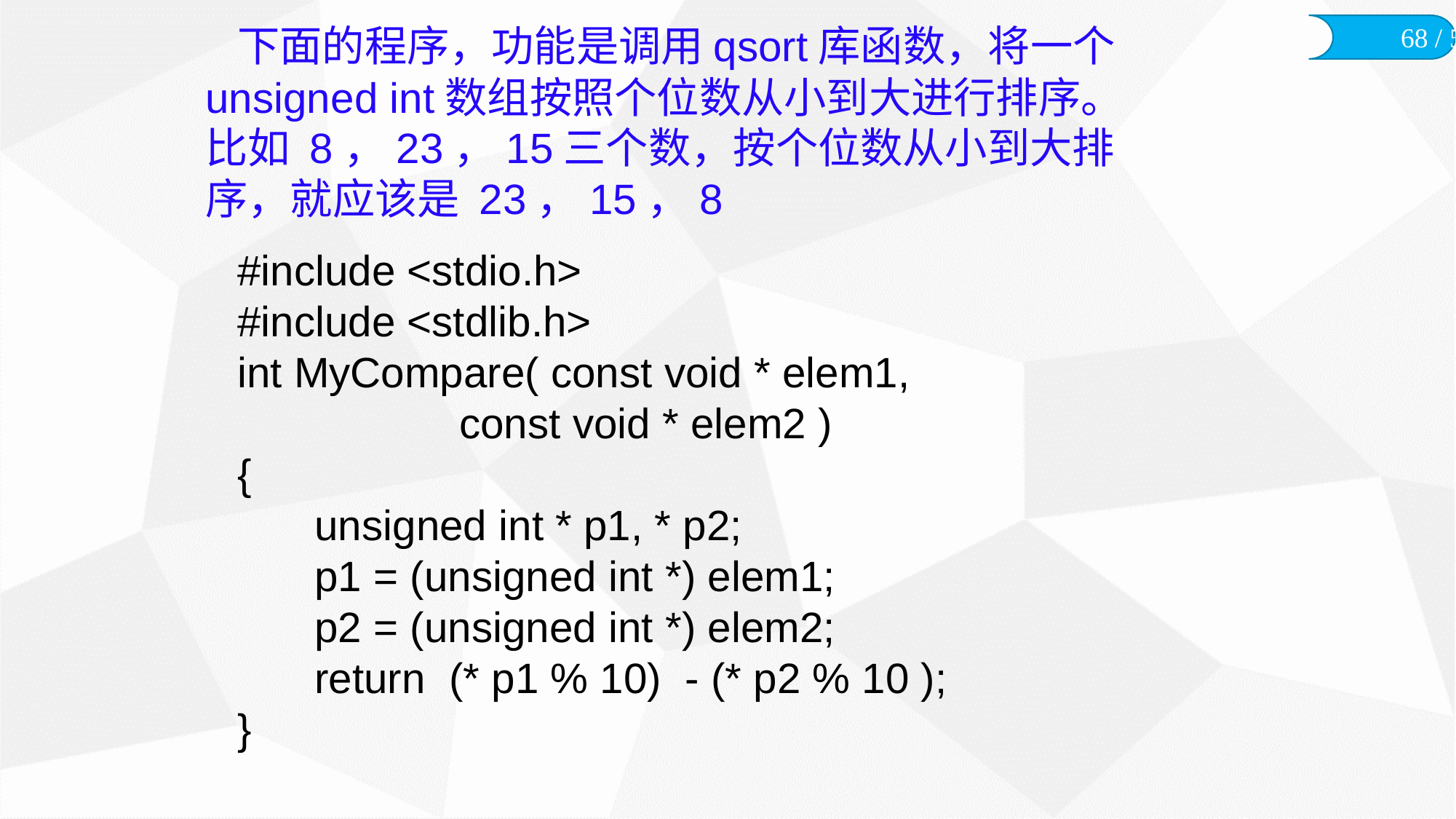

下面的程序，功能是调用qsort库函数，将一个unsigned int数组按照个位数从小到大进行排序。比如 8，23，15三个数，按个位数从小到大排序，就应该是 23，15，8
#include <stdio.h>
#include <stdlib.h>
int MyCompare( const void * elem1,
		   const void * elem2 )
{
	unsigned int * p1, * p2;
	p1 = (unsigned int *) elem1;
	p2 = (unsigned int *) elem2;
	return  (* p1 % 10)  - (* p2 % 10 );
}